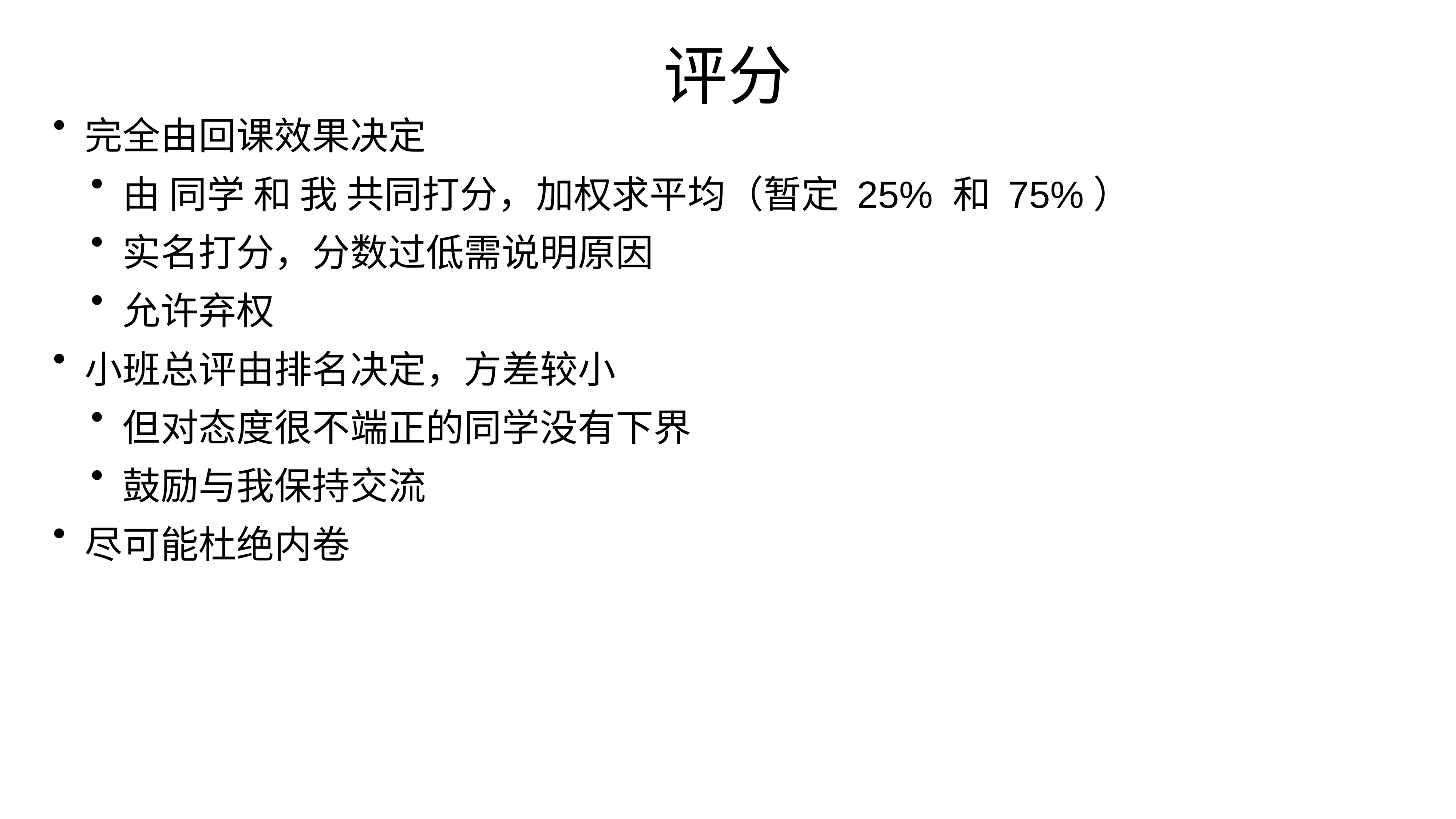

评分
完全由回课效果决定
由 同学 和 我 共同打分，加权求平均（暂定 25% 和 75%）
实名打分，分数过低需说明原因
允许弃权
小班总评由排名决定，方差较小
但对态度很不端正的同学没有下界
鼓励与我保持交流
尽可能杜绝内卷